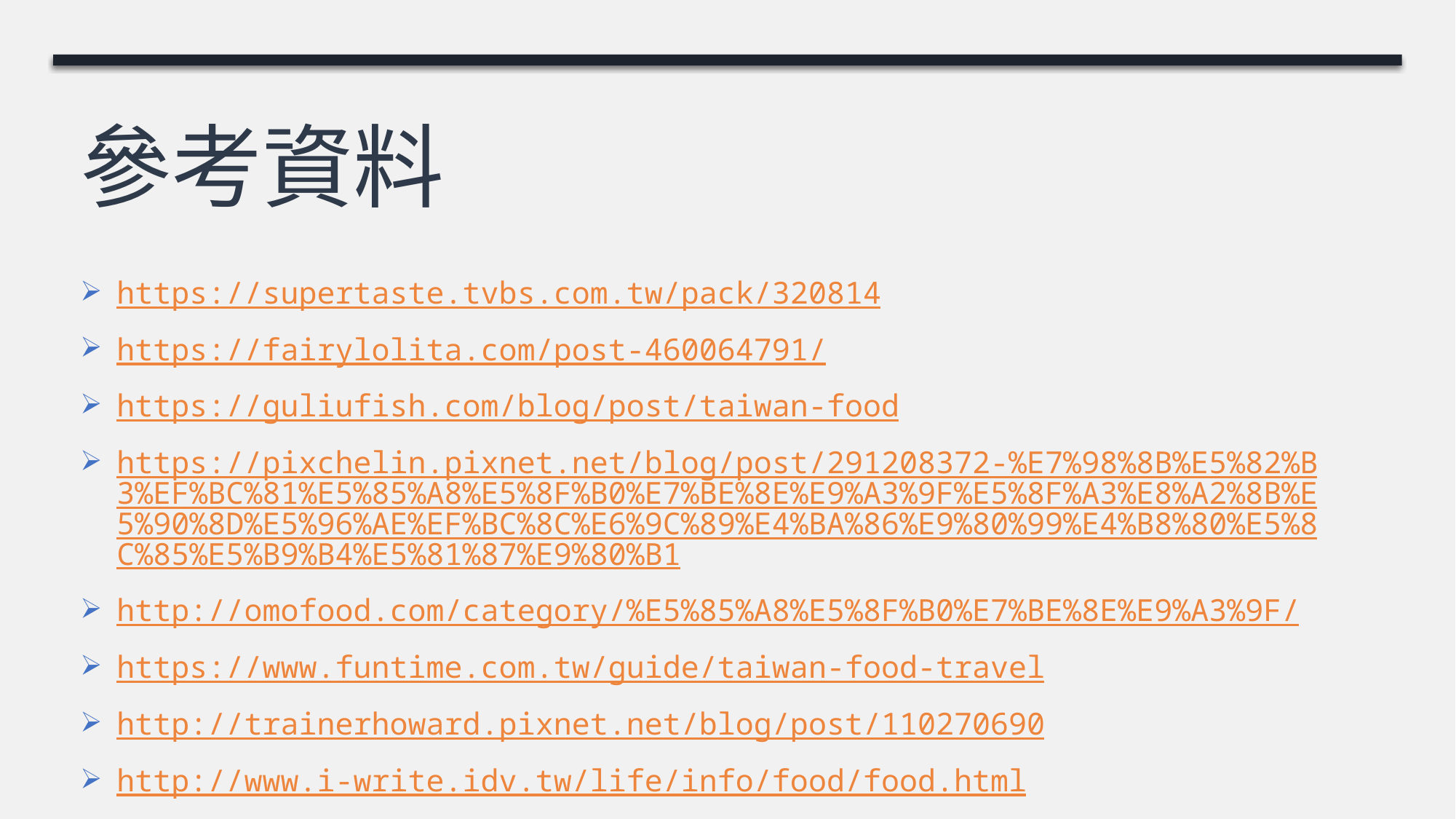

# 參考資料
https://supertaste.tvbs.com.tw/pack/320814
https://fairylolita.com/post-460064791/
https://guliufish.com/blog/post/taiwan-food
https://pixchelin.pixnet.net/blog/post/291208372-%E7%98%8B%E5%82%B3%EF%BC%81%E5%85%A8%E5%8F%B0%E7%BE%8E%E9%A3%9F%E5%8F%A3%E8%A2%8B%E5%90%8D%E5%96%AE%EF%BC%8C%E6%9C%89%E4%BA%86%E9%80%99%E4%B8%80%E5%8C%85%E5%B9%B4%E5%81%87%E9%80%B1
http://omofood.com/category/%E5%85%A8%E5%8F%B0%E7%BE%8E%E9%A3%9F/
https://www.funtime.com.tw/guide/taiwan-food-travel
http://trainerhoward.pixnet.net/blog/post/110270690
http://www.i-write.idv.tw/life/info/food/food.html